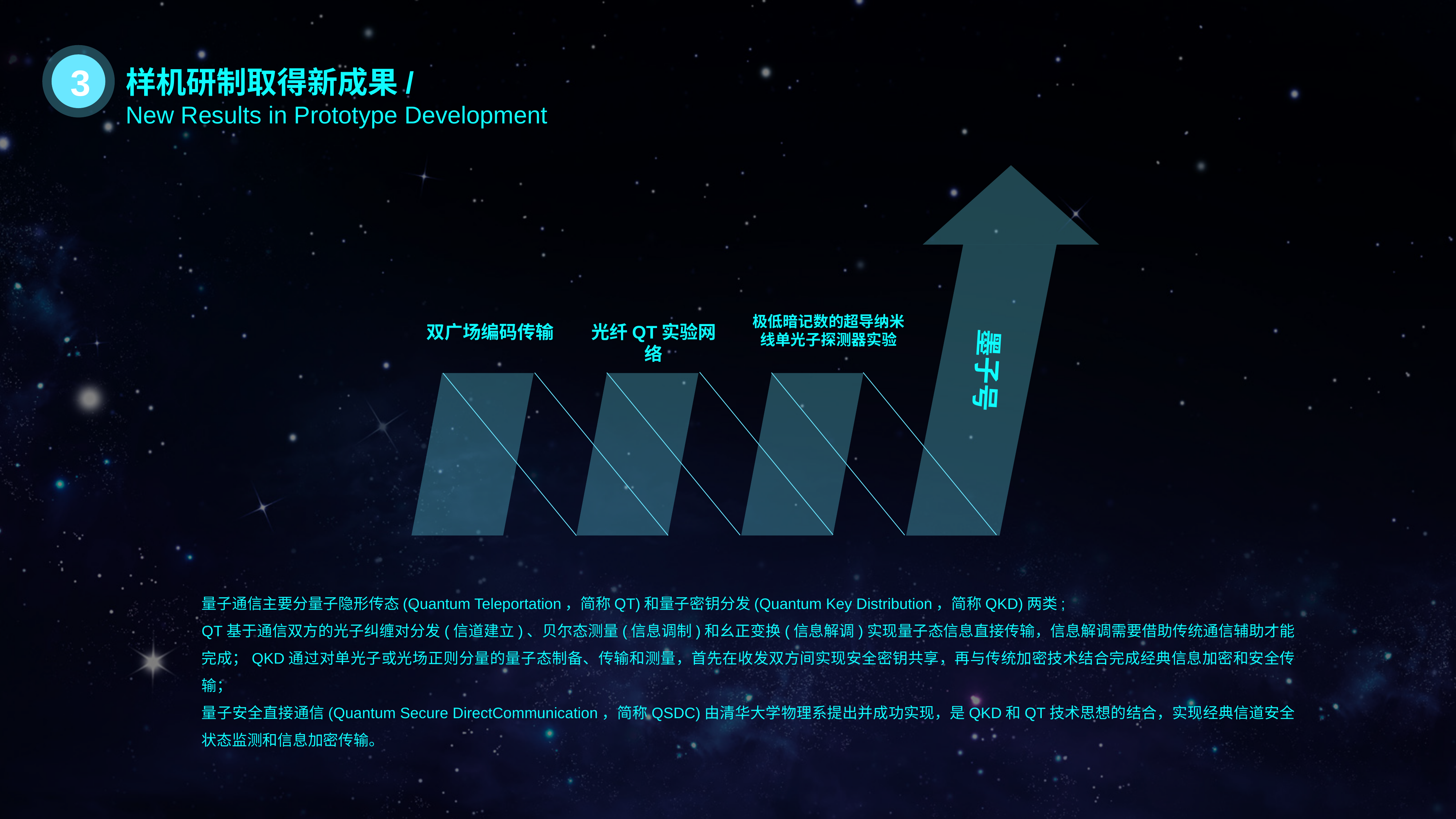

3

样机研制取得新成果/
New Results in Prototype Development

墨子号

极低暗记数的超导纳米线单光子探测器实验
双广场编码传输
光纤QT实验网络

量子通信主要分量子隐形传态(Quantum Teleportation，简称QT)和量子密钥分发(Quantum Key Distribution，简称QKD)两类;
QT基于通信双方的光子纠缠对分发(信道建立)、贝尔态测量(信息调制)和幺正变换(信息解调)实现量子态信息直接传输，信息解调需要借助传统通信辅助才能完成；QKD通过对单光子或光场正则分量的量子态制备、传输和测量，首先在收发双方间实现安全密钥共享，再与传统加密技术结合完成经典信息加密和安全传输；
量子安全直接通信(Quantum Secure DirectCommunication，简称QSDC)由清华大学物理系提出并成功实现，是QKD和QT技术思想的结合，实现经典信道安全状态监测和信息加密传输。